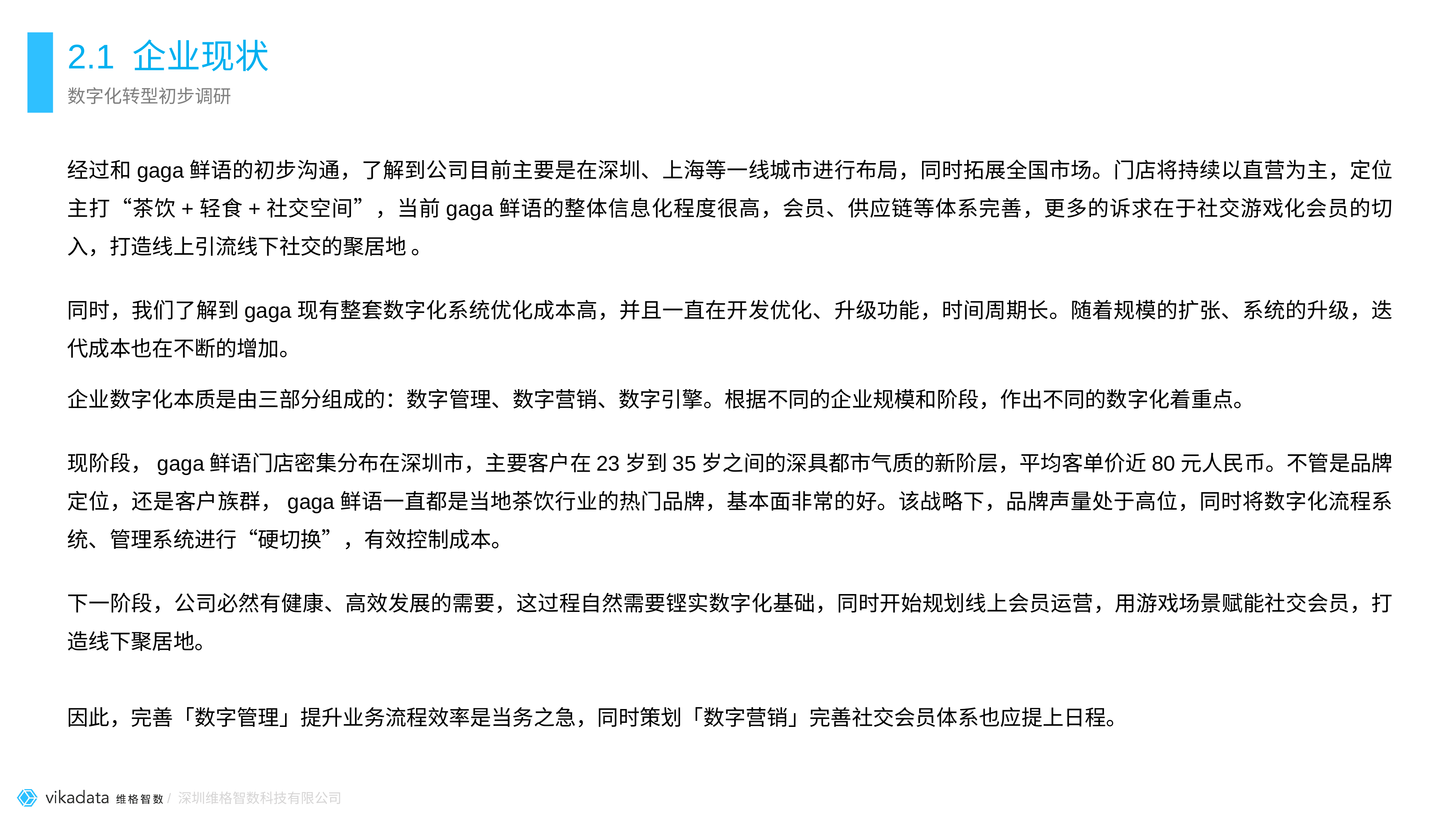

# 2.1 企业现状
数字化转型初步调研
经过和gaga鲜语的初步沟通，了解到公司目前主要是在深圳、上海等一线城市进行布局，同时拓展全国市场。门店将持续以直营为主，定位主打“茶饮+轻食+社交空间”，当前gaga鲜语的整体信息化程度很高，会员、供应链等体系完善，更多的诉求在于社交游戏化会员的切入，打造线上引流线下社交的聚居地 。

同时，我们了解到gaga现有整套数字化系统优化成本高，并且一直在开发优化、升级功能，时间周期长。随着规模的扩张、系统的升级，迭代成本也在不断的增加。

企业数字化本质是由三部分组成的：数字管理、数字营销、数字引擎。根据不同的企业规模和阶段，作出不同的数字化着重点。

现阶段，gaga鲜语门店密集分布在深圳市，主要客户在23岁到35岁之间的深具都市气质的新阶层，平均客单价近80元人民币。不管是品牌定位，还是客户族群，gaga鲜语一直都是当地茶饮行业的热门品牌，基本面非常的好。该战略下，品牌声量处于高位，同时将数字化流程系统、管理系统进行“硬切换”，有效控制成本。

下一阶段，公司必然有健康、高效发展的需要，这过程自然需要铿实数字化基础，同时开始规划线上会员运营，用游戏场景赋能社交会员，打造线下聚居地。

因此，完善「数字管理」提升业务流程效率是当务之急，同时策划「数字营销」完善社交会员体系也应提上日程。